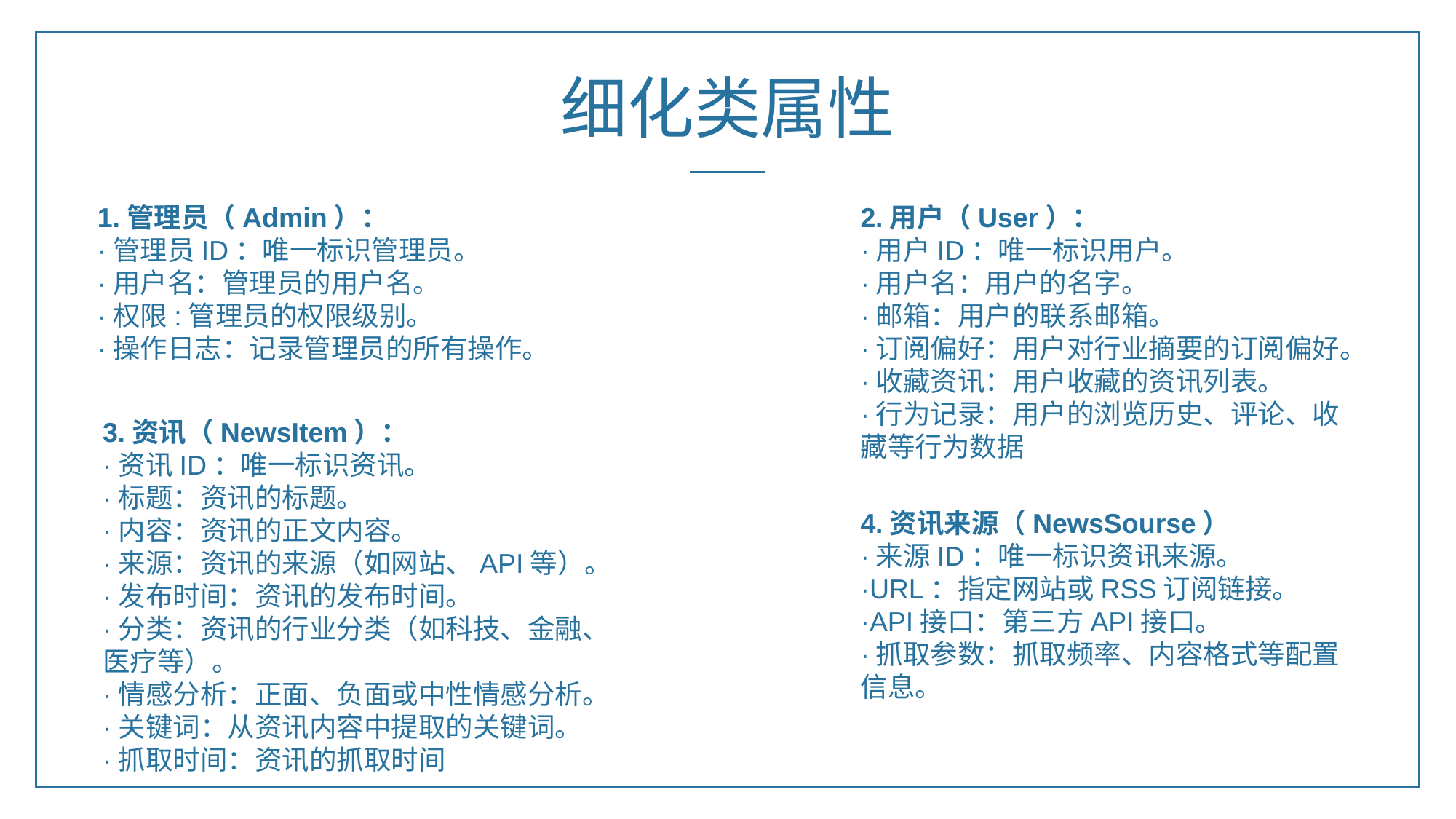

细化类属性
1.管理员（Admin）：
·管理员ID：唯一标识管理员。
·用户名：管理员的用户名。
·权限:管理员的权限级别。
·操作日志：记录管理员的所有操作。
2.用户（User）：
·用户ID：唯一标识用户。
·用户名：用户的名字。
·邮箱：用户的联系邮箱。
·订阅偏好：用户对行业摘要的订阅偏好。
·收藏资讯：用户收藏的资讯列表。
·行为记录：用户的浏览历史、评论、收藏等行为数据
3.资讯（NewsItem）：
·资讯ID：唯一标识资讯。
·标题：资讯的标题。
·内容：资讯的正文内容。
·来源：资讯的来源（如网站、API等）。
·发布时间：资讯的发布时间。
·分类：资讯的行业分类（如科技、金融、医疗等）。
·情感分析：正面、负面或中性情感分析。
·关键词：从资讯内容中提取的关键词。
·抓取时间：资讯的抓取时间
4.资讯来源（NewsSourse）
·来源ID：唯一标识资讯来源。
·URL：指定网站或RSS订阅链接。
·API接口：第三方API接口。
·抓取参数：抓取频率、内容格式等配置信息。